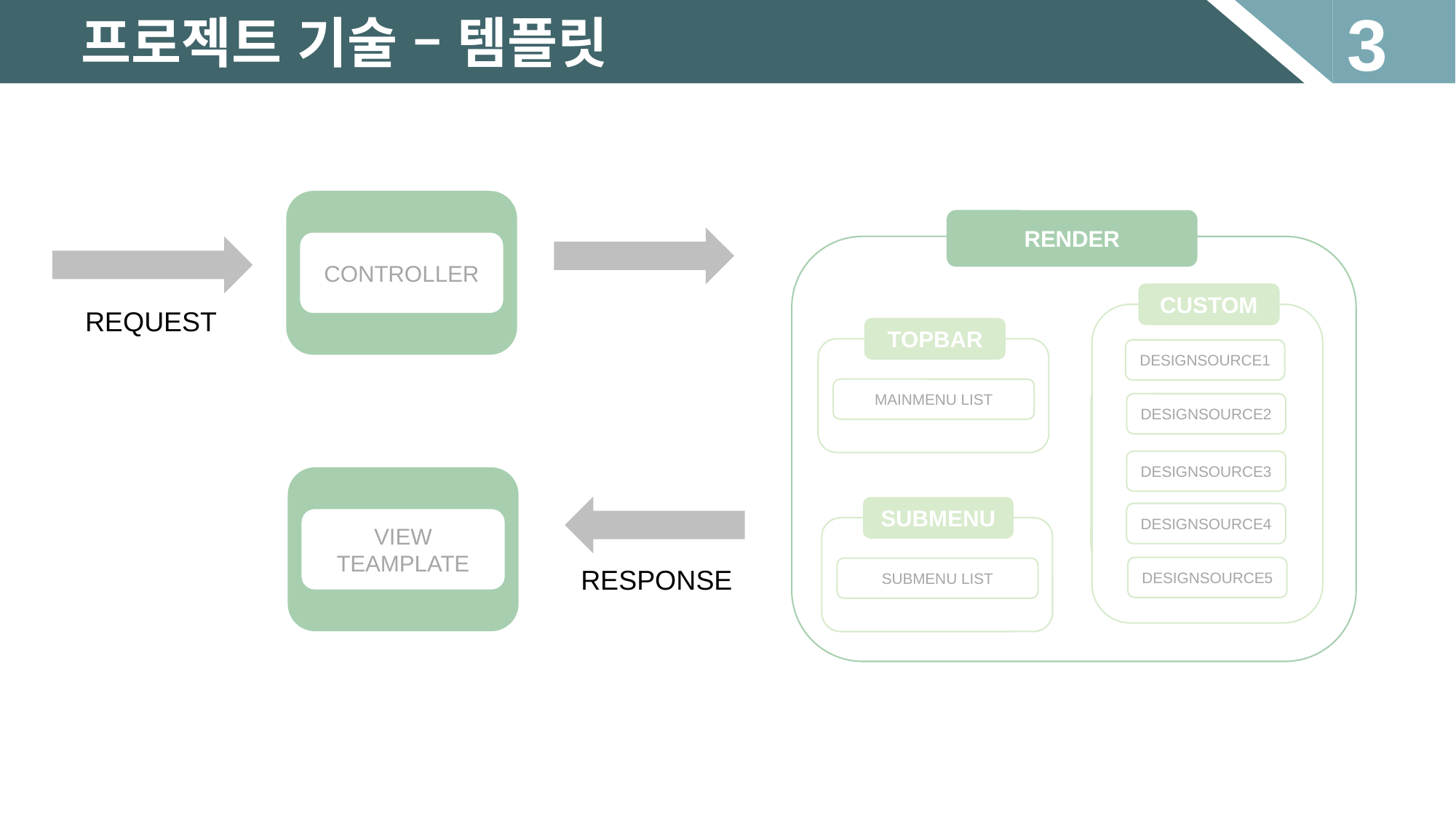

3

프로젝트 기술 – 템플릿

RENDER

CONTROLLER

CUSTOM

DESIGNSOURCE1
DESIGNSOURCE2
DESIGNSOURCE3
DESIGNSOURCE4
DESIGNSOURCE5
REQUEST
TOPBAR

REVIEW

PHOTOREVIEW1
REVIEW1
REVIEW2
LIST

PRODUCT1
PRODUCT2
PRODUCT
MAINMENU LIST

SUBMENU
VIEW TEAMPLATE

RESPONSE
SUBMENU LIST